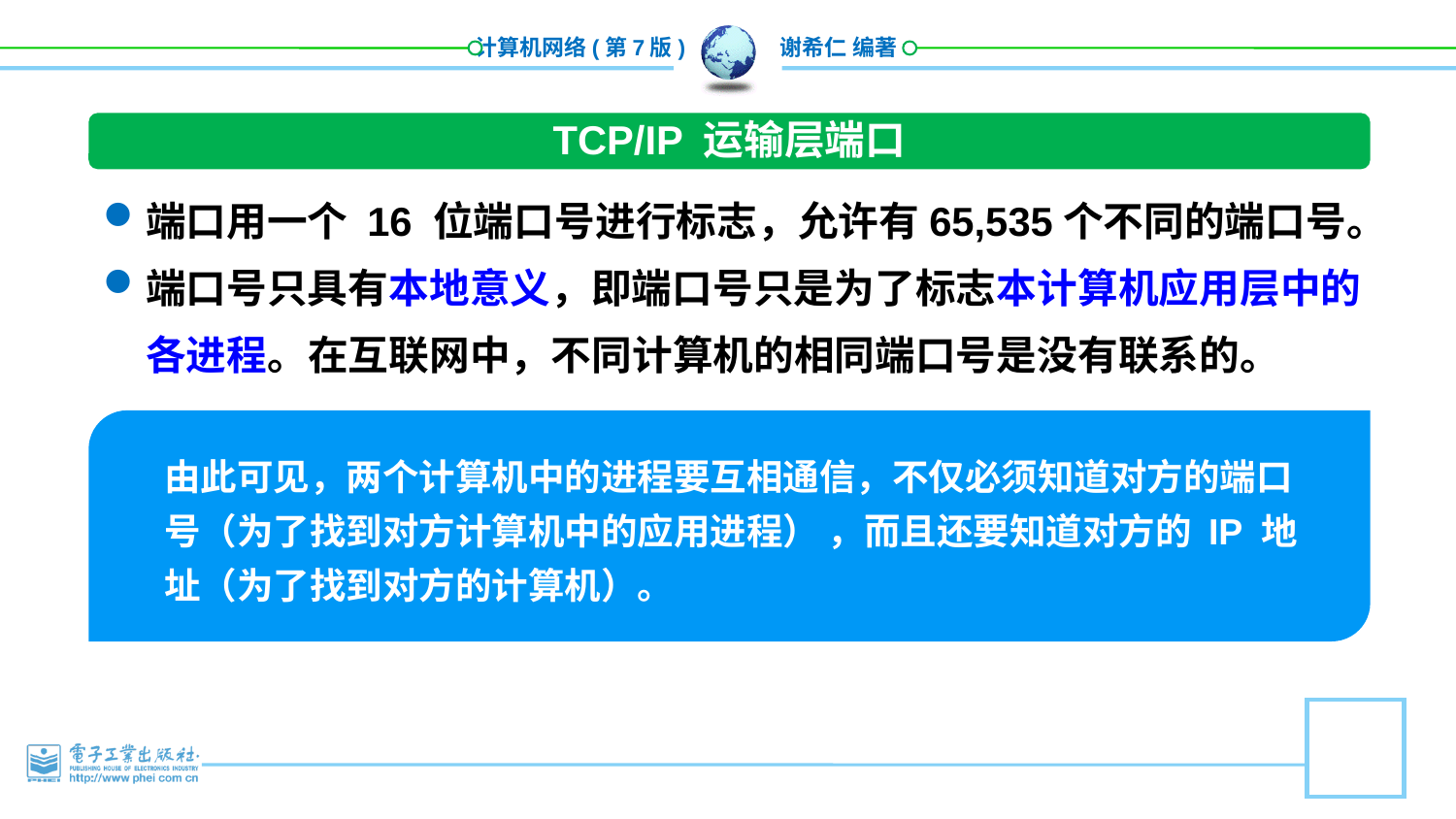

TCP/IP 运输层端口

端口用一个 16 位端口号进行标志，允许有65,535个不同的端口号。
端口号只具有本地意义，即端口号只是为了标志本计算机应用层中的各进程。在互联网中，不同计算机的相同端口号是没有联系的。

由此可见，两个计算机中的进程要互相通信，不仅必须知道对方的端口号（为了找到对方计算机中的应用进程） ，而且还要知道对方的 IP 地址（为了找到对方的计算机）。